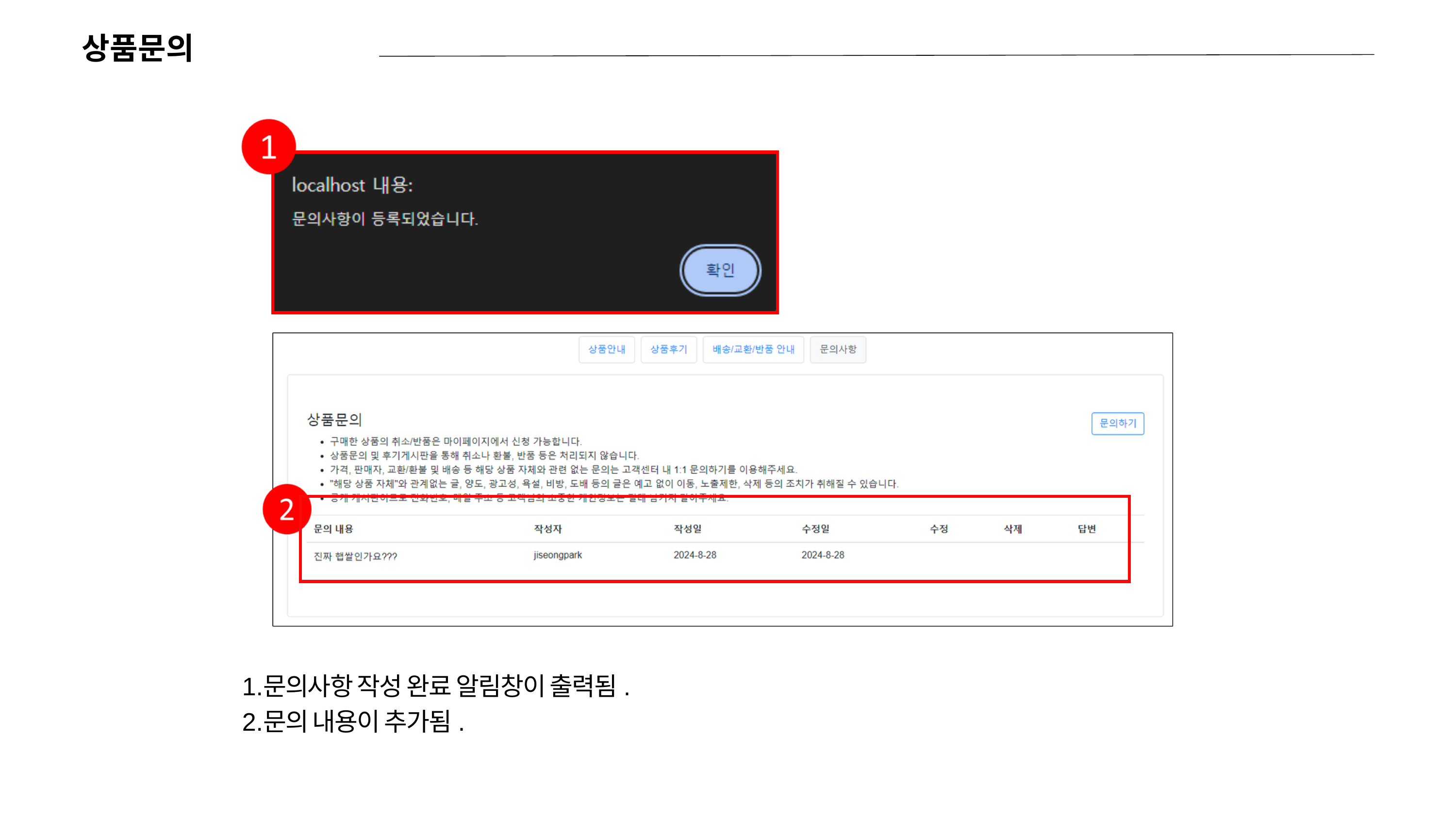

상품문의

문의사항 작성 완료 알림창이 출력됨.
문의 내용이 추가됨.